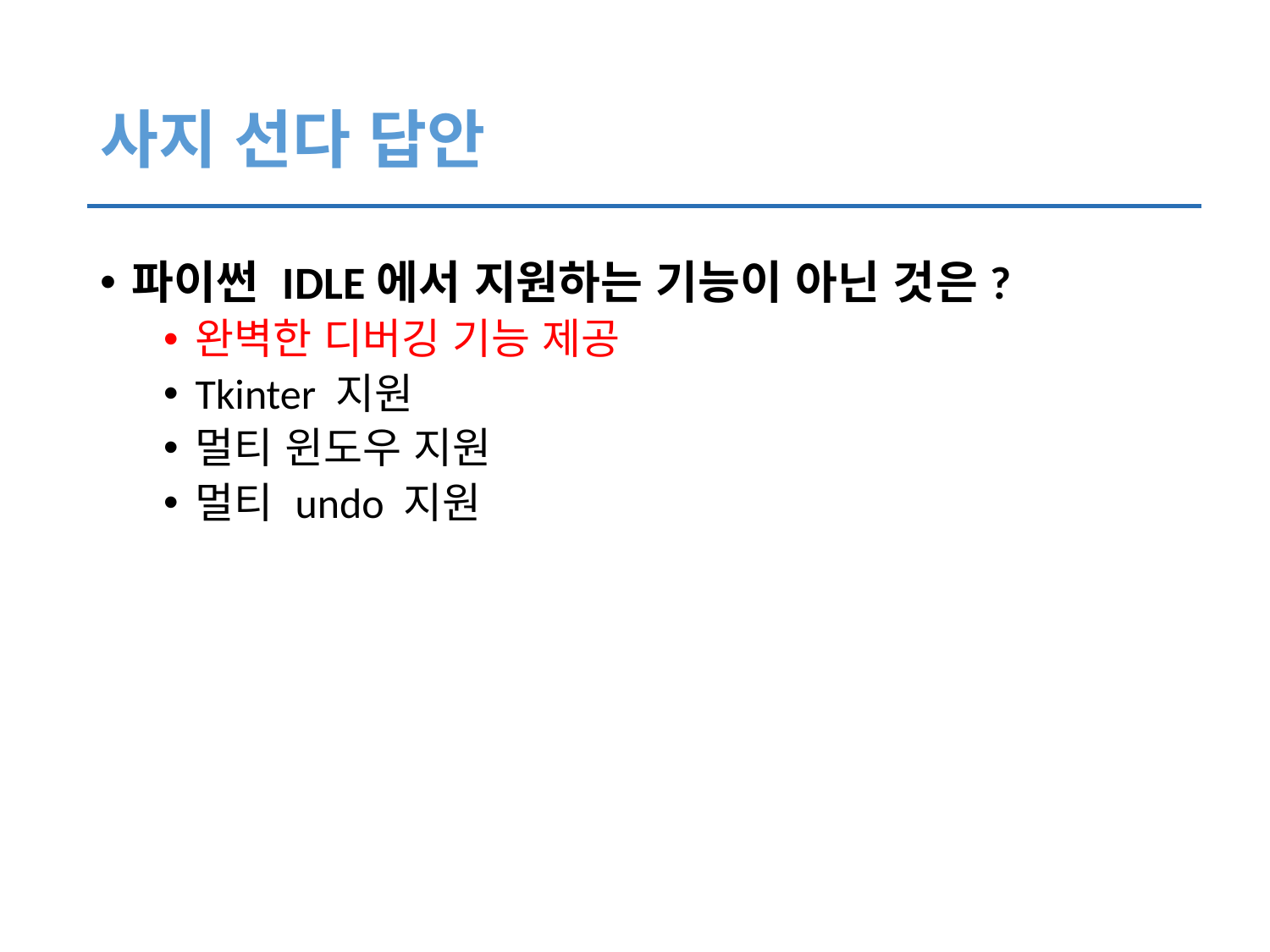

# 사지 선다 답안
파이썬 IDLE에서 지원하는 기능이 아닌 것은?
완벽한 디버깅 기능 제공
Tkinter 지원
멀티 윈도우 지원
멀티 undo 지원